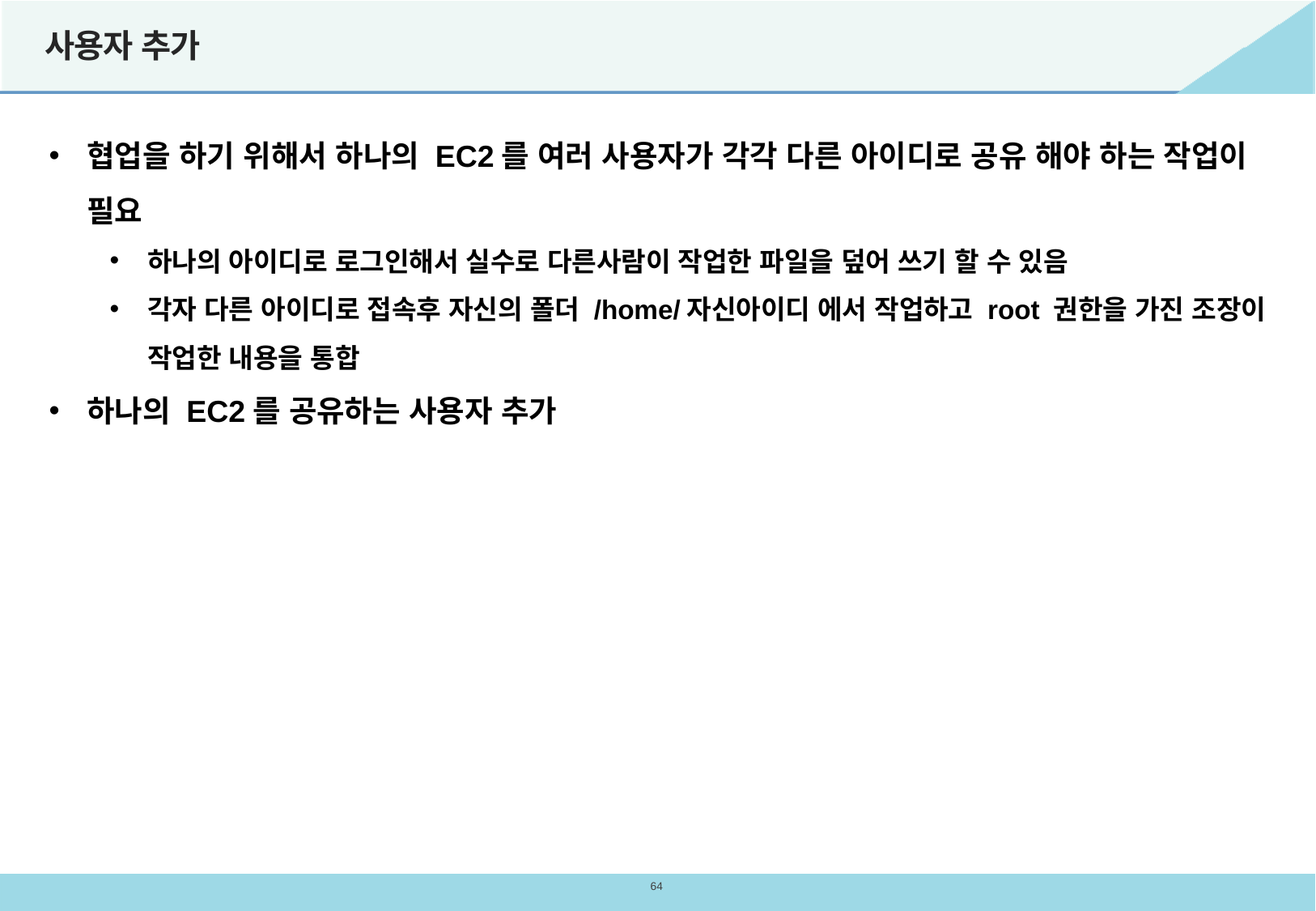

# 사용자 추가
협업을 하기 위해서 하나의 EC2를 여러 사용자가 각각 다른 아이디로 공유 해야 하는 작업이 필요
하나의 아이디로 로그인해서 실수로 다른사람이 작업한 파일을 덮어 쓰기 할 수 있음
각자 다른 아이디로 접속후 자신의 폴더 /home/자신아이디 에서 작업하고 root 권한을 가진 조장이 작업한 내용을 통합
하나의 EC2를 공유하는 사용자 추가